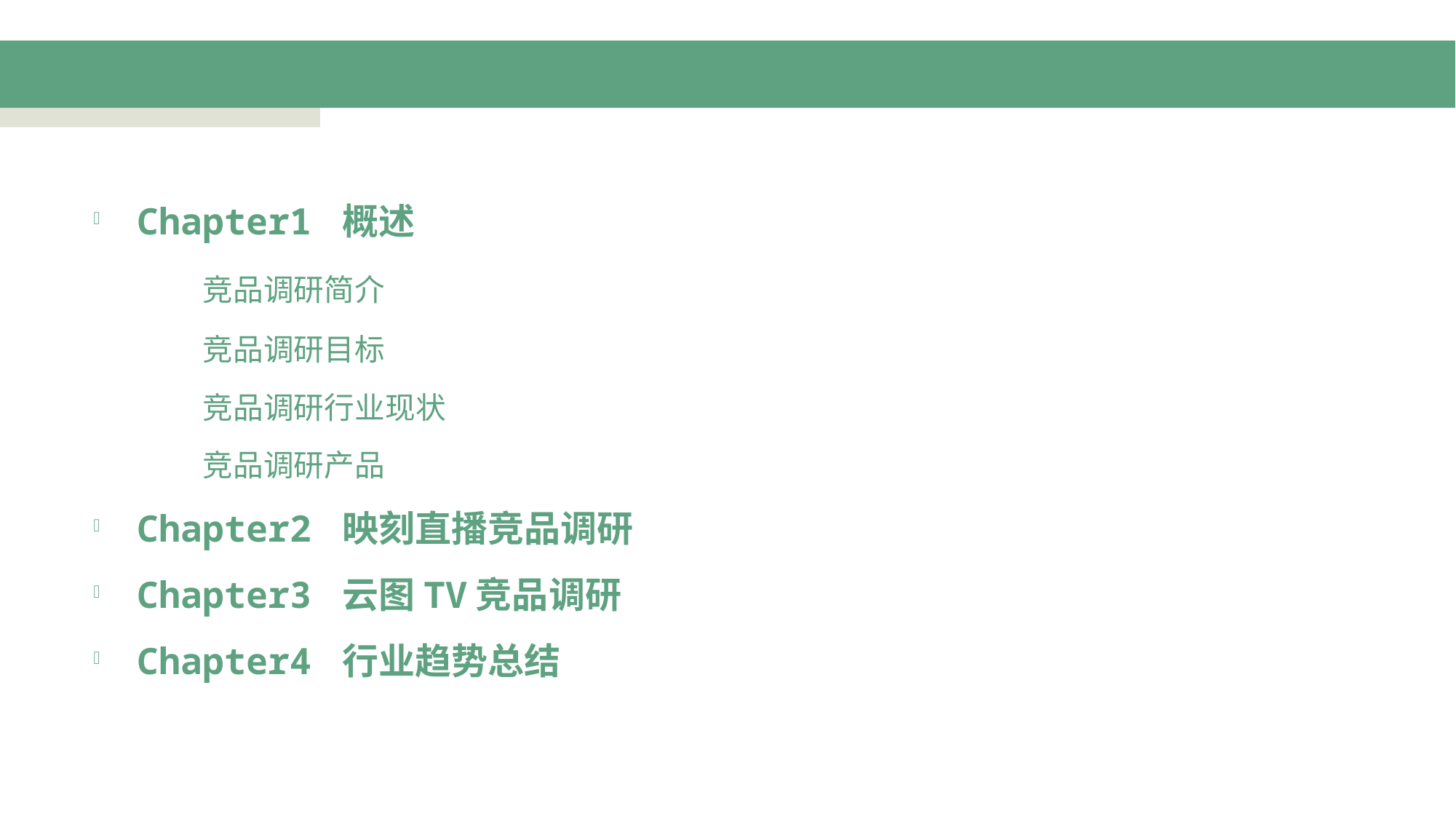

Chapter1 概述
	竞品调研简介
	竞品调研目标
	竞品调研行业现状
	竞品调研产品
Chapter2 映刻直播竞品调研
Chapter3 云图TV竞品调研
Chapter4 行业趋势总结